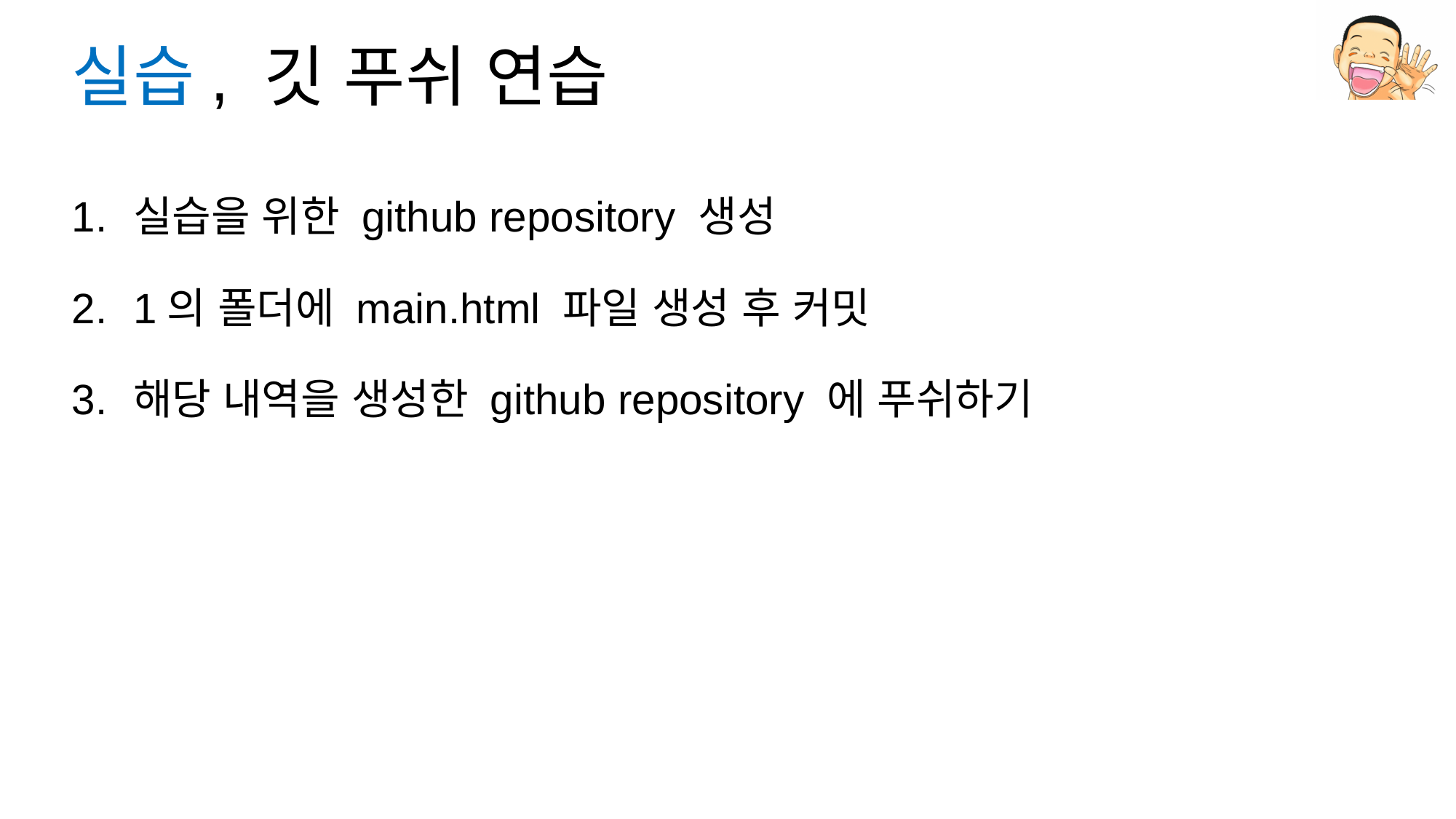

# 실습, 깃 푸쉬 연습
실습을 위한 github repository 생성
1의 폴더에 main.html 파일 생성 후 커밋
해당 내역을 생성한 github repository 에 푸쉬하기